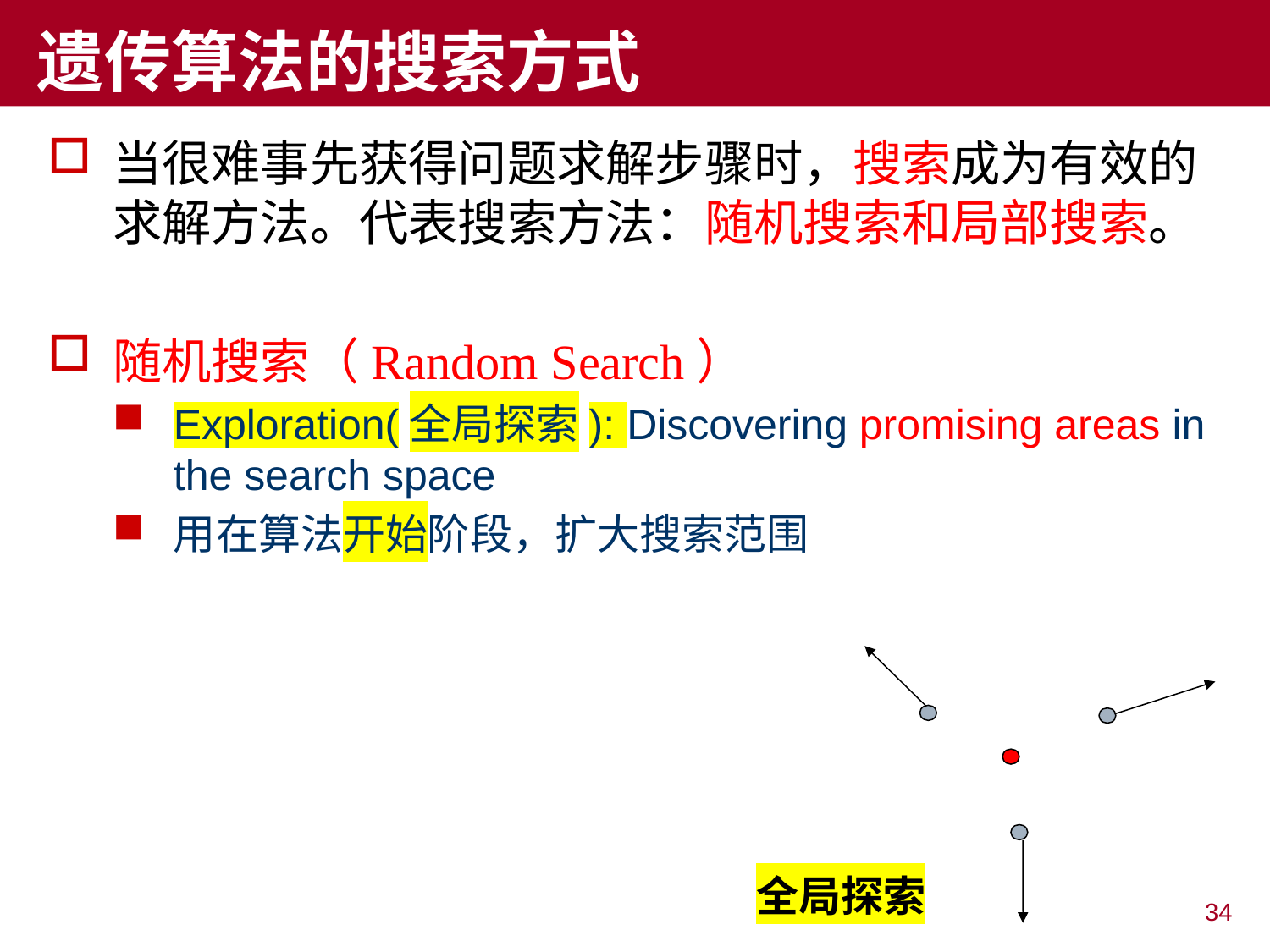

# 遗传算法的搜索方式
当很难事先获得问题求解步骤时，搜索成为有效的求解方法。代表搜索方法：随机搜索和局部搜索。

随机搜索（Random Search）
Exploration(全局探索): Discovering promising areas in the search space
用在算法开始阶段，扩大搜索范围

全局探索
34